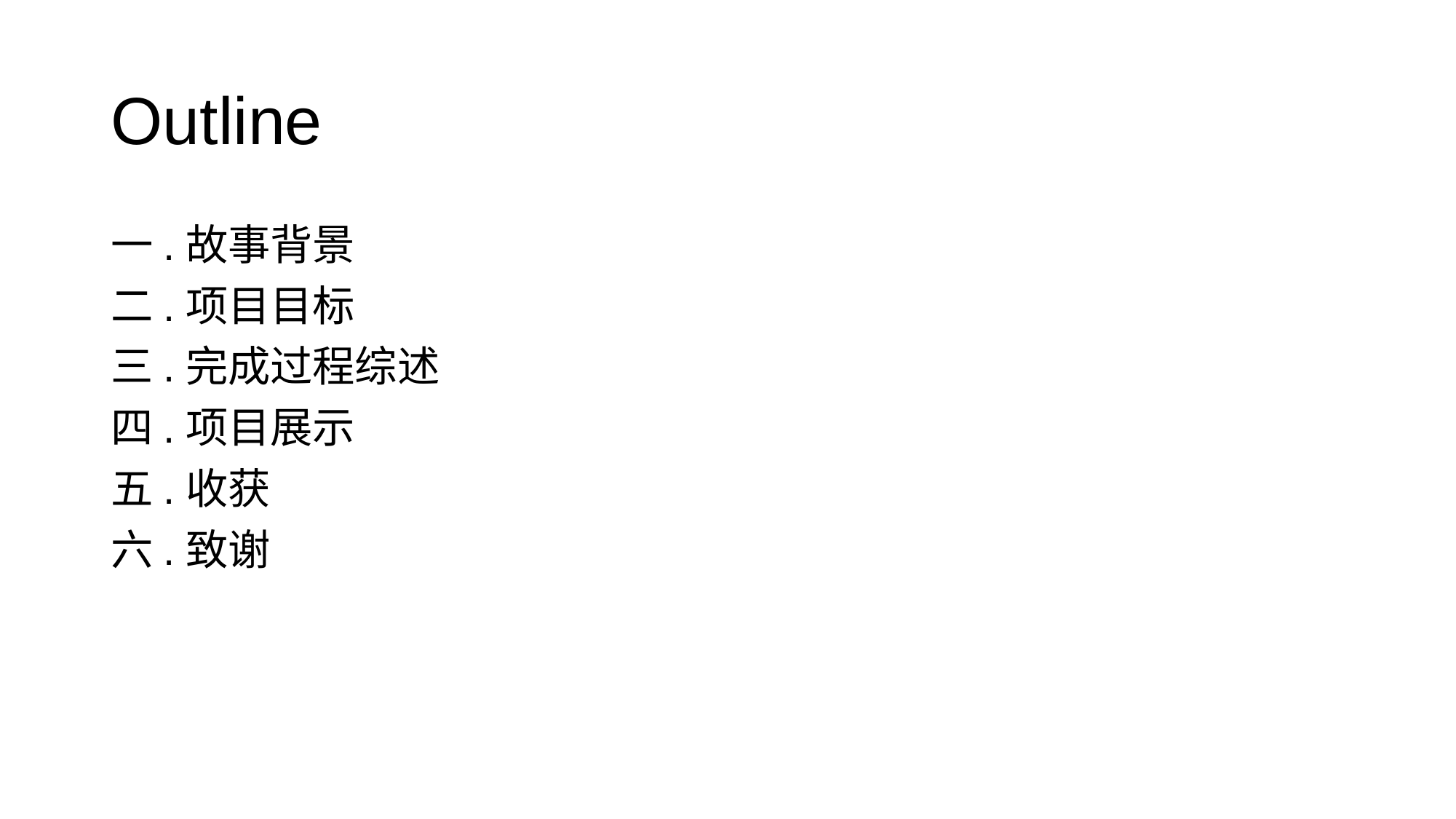

# Outline
一.故事背景
二.项目目标
三.完成过程综述
四.项目展示
五.收获
六.致谢